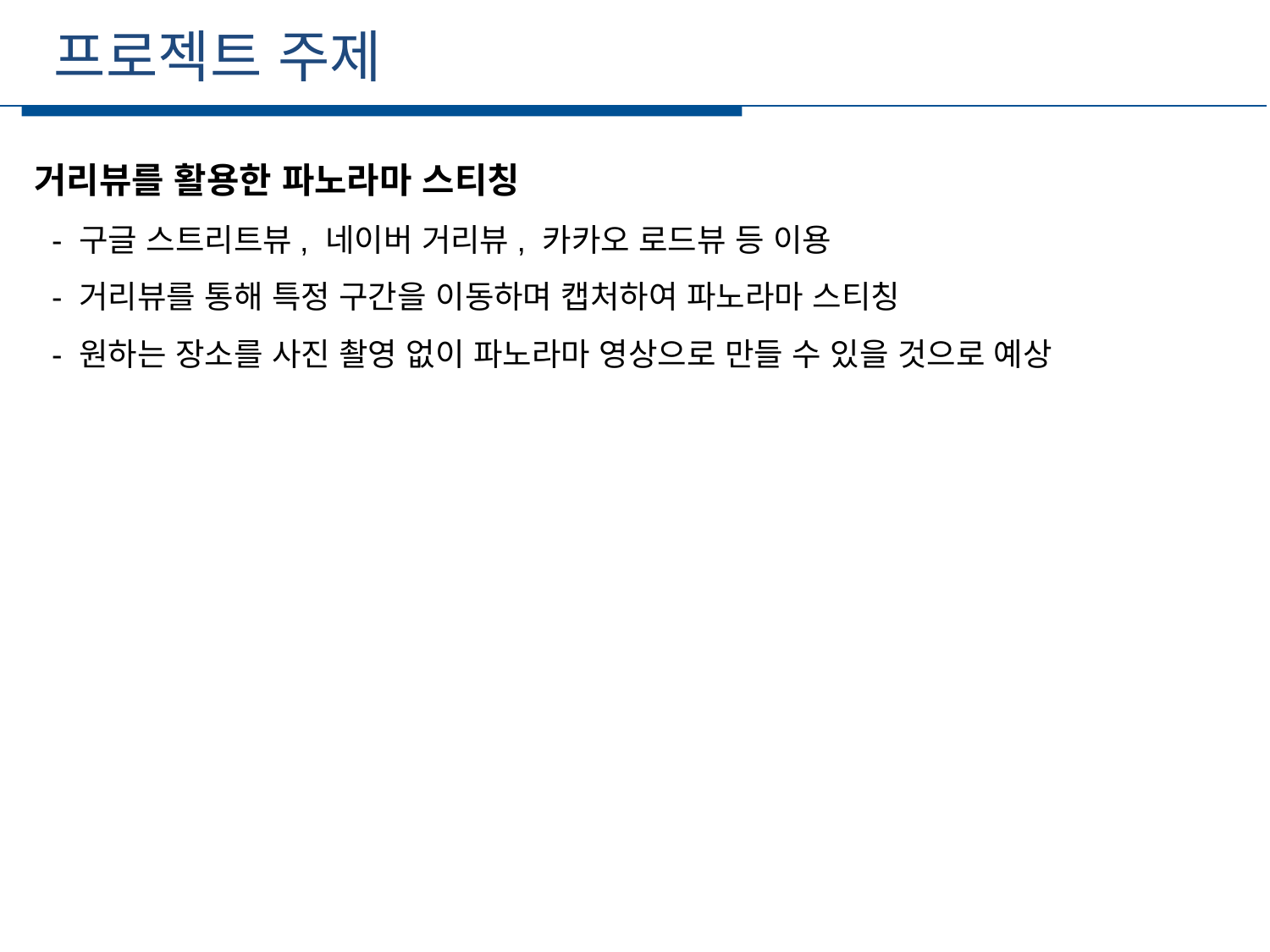

프로젝트 주제
세부일정

거리뷰를 활용한 파노라마 스티칭
  - 구글 스트리트뷰, 네이버 거리뷰, 카카오 로드뷰 등 이용
  - 거리뷰를 통해 특정 구간을 이동하며 캡처하여 파노라마 스티칭
  - 원하는 장소를 사진 촬영 없이 파노라마 영상으로 만들 수 있을 것으로 예상